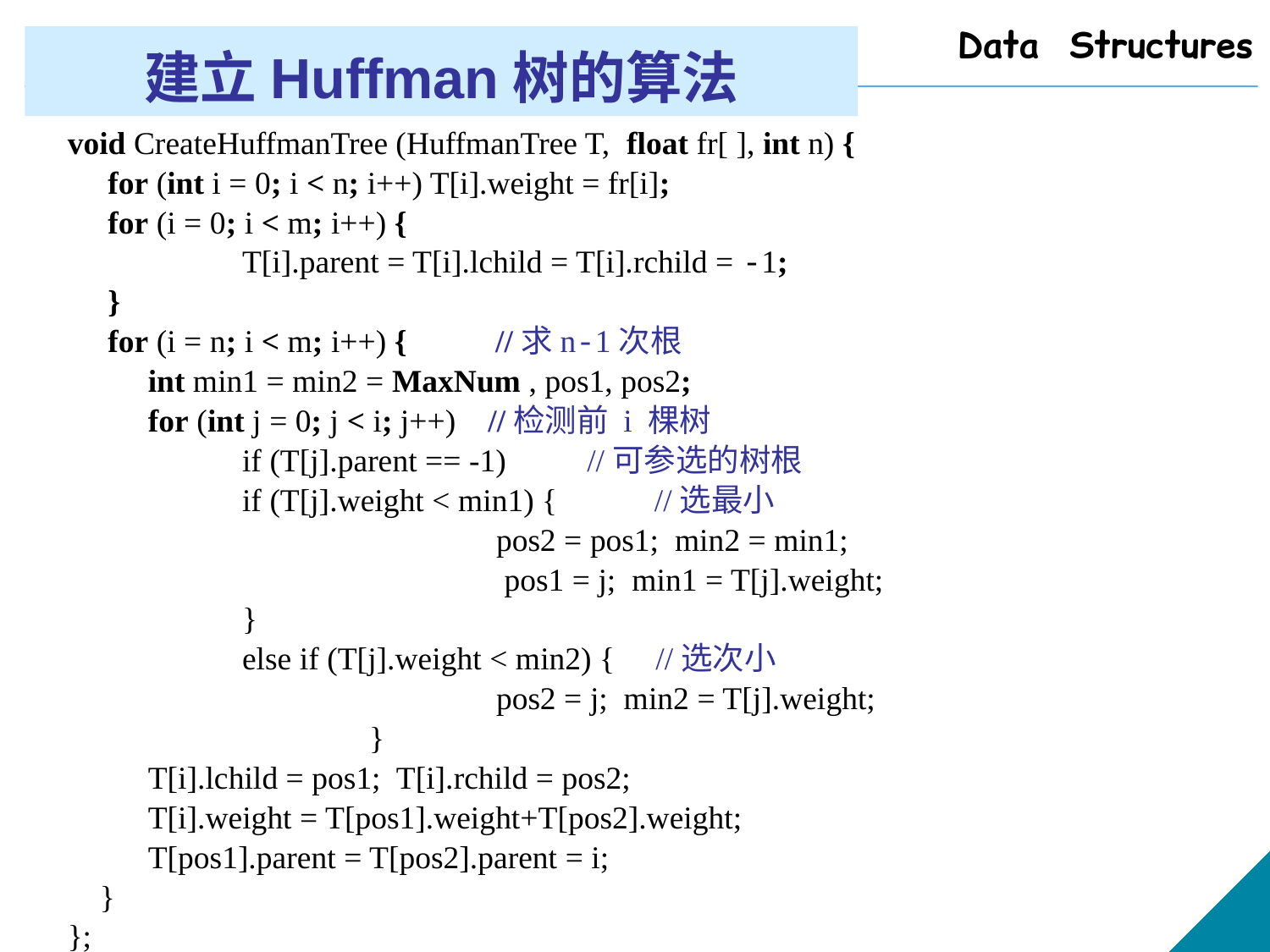

# 建立Huffman树的算法
void CreateHuffmanTree (HuffmanTree T,  float fr[ ], int n) {
     for (int i = 0; i < n; i++) T[i].weight = fr[i];
     for (i = 0; i < m; i++) {
        	T[i].parent = T[i].lchild = T[i].rchild = -1;
     }
     for (i = n; i < m; i++) {           //求n-1次根
          int min1 = min2 = MaxNum , pos1, pos2;
          for (int j = 0; j < i; j++)    //检测前 i 棵树
 		if (T[j].parent == -1)          //可参选的树根
                    	if (T[j].weight < min1) {            //选最小
                         		pos2 = pos1;  min2 = min1;
                        		 pos1 = j;  min1 = T[j].weight;
                    	}
                   	else if (T[j].weight < min2) {     //选次小
				pos2 = j;  min2 = T[j].weight;
		     	}
          T[i].lchild = pos1;  T[i].rchild = pos2;
          T[i].weight = T[pos1].weight+T[pos2].weight;
          T[pos1].parent = T[pos2].parent = i;
    }
};